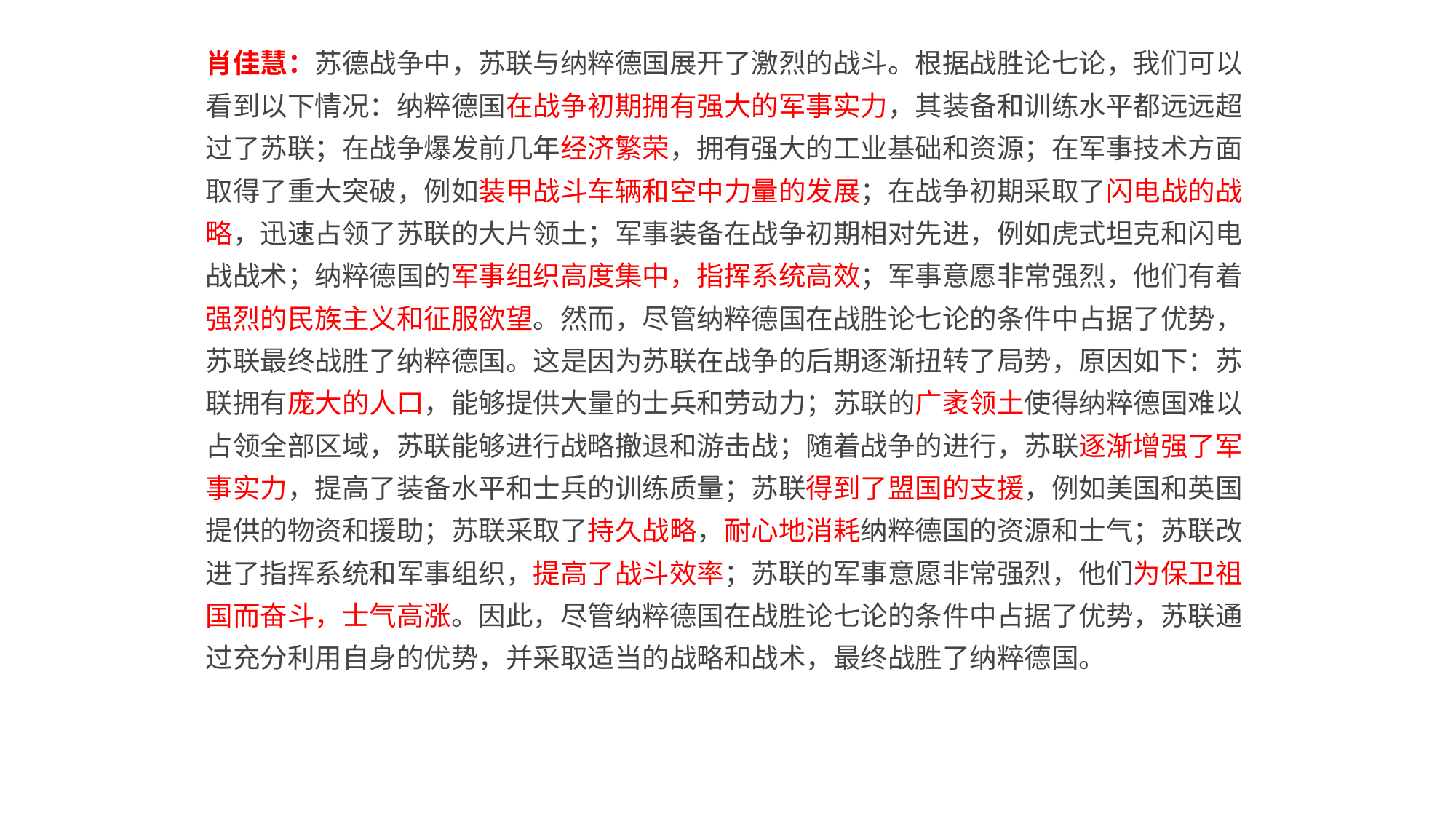

肖佳慧：苏德战争中，苏联与纳粹德国展开了激烈的战斗。根据战胜论七论，我们可以看到以下情况：纳粹德国在战争初期拥有强大的军事实力，其装备和训练水平都远远超过了苏联；在战争爆发前几年经济繁荣，拥有强大的工业基础和资源；在军事技术方面取得了重大突破，例如装甲战斗车辆和空中力量的发展；在战争初期采取了闪电战的战略，迅速占领了苏联的大片领土；军事装备在战争初期相对先进，例如虎式坦克和闪电战战术；纳粹德国的军事组织高度集中，指挥系统高效；军事意愿非常强烈，他们有着强烈的民族主义和征服欲望。然而，尽管纳粹德国在战胜论七论的条件中占据了优势，苏联最终战胜了纳粹德国。这是因为苏联在战争的后期逐渐扭转了局势，原因如下：苏联拥有庞大的人口，能够提供大量的士兵和劳动力；苏联的广袤领土使得纳粹德国难以占领全部区域，苏联能够进行战略撤退和游击战；随着战争的进行，苏联逐渐增强了军事实力，提高了装备水平和士兵的训练质量；苏联得到了盟国的支援，例如美国和英国提供的物资和援助；苏联采取了持久战略，耐心地消耗纳粹德国的资源和士气；苏联改进了指挥系统和军事组织，提高了战斗效率；苏联的军事意愿非常强烈，他们为保卫祖国而奋斗，士气高涨。因此，尽管纳粹德国在战胜论七论的条件中占据了优势，苏联通过充分利用自身的优势，并采取适当的战略和战术，最终战胜了纳粹德国。